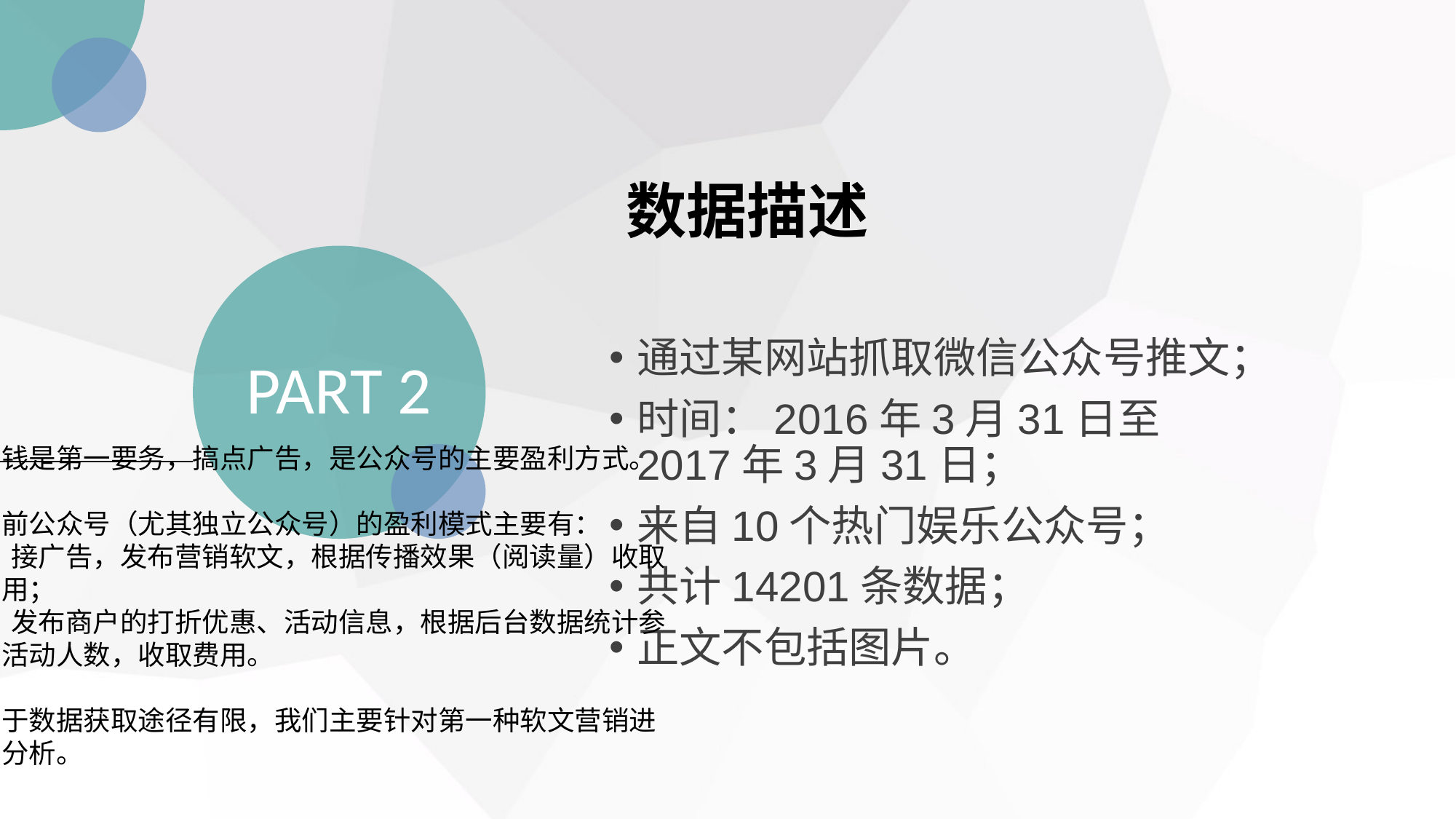

数据描述

通过某网站抓取微信公众号推文；
时间：2016年3月31日至2017年3月31日；
来自10个热门娱乐公众号；
共计14201条数据；
正文不包括图片。
PART 2
挣钱是第一要务，搞点广告，是公众号的主要盈利方式。

目前公众号（尤其独立公众号）的盈利模式主要有：
1. 接广告，发布营销软文，根据传播效果（阅读量）收取费用；
2. 发布商户的打折优惠、活动信息，根据后台数据统计参与活动人数，收取费用。

由于数据获取途径有限，我们主要针对第一种软文营销进行分析。